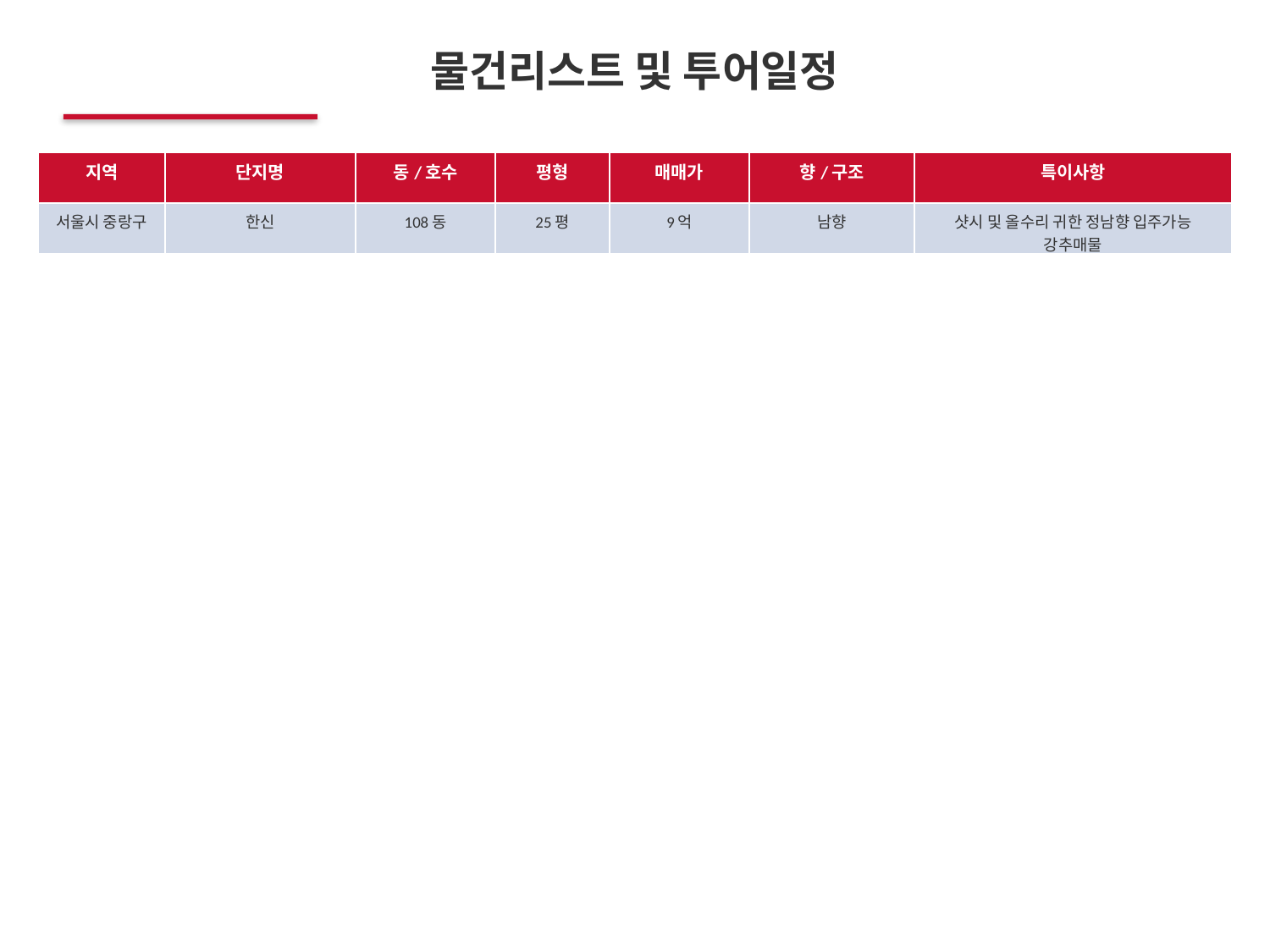

물건리스트 및 투어일정

| 지역 | 단지명 | 동/호수 | 평형 | 매매가 | 향/구조 | 특이사항 |
| --- | --- | --- | --- | --- | --- | --- |
| 서울시 중랑구 | 한신 | 108동 | 25평 | 9억 | 남향 | 샷시 및 올수리 귀한 정남향 입주가능 강추매물 |